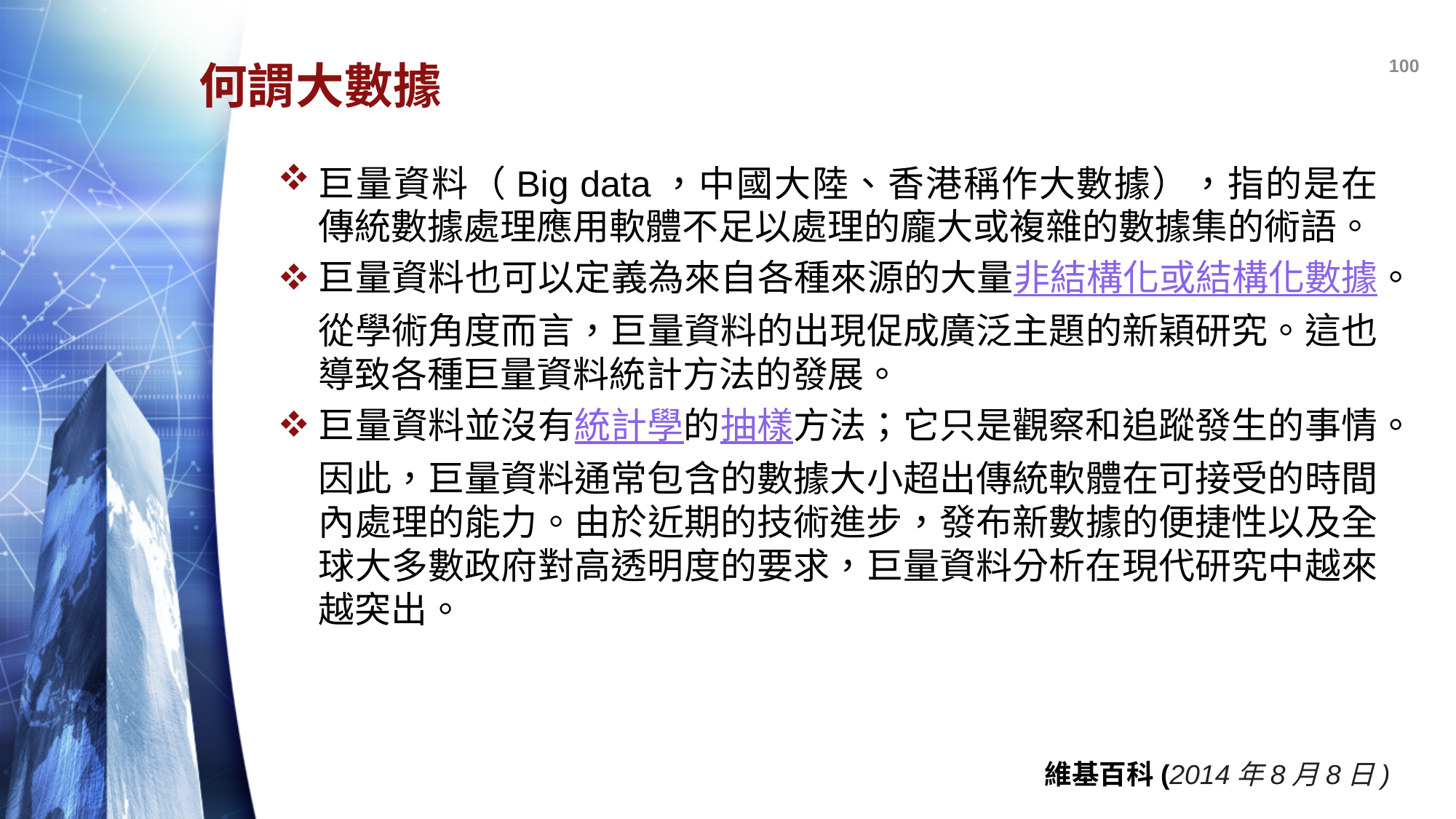

100
# 何謂大數據
巨量資料（Big data，中國大陸、香港稱作大數據），指的是在傳統數據處理應用軟體不足以處理的龐大或複雜的數據集的術語。
巨量資料也可以定義為來自各種來源的大量非結構化或結構化數據。從學術角度而言，巨量資料的出現促成廣泛主題的新穎研究。這也導致各種巨量資料統計方法的發展。
巨量資料並沒有統計學的抽樣方法；它只是觀察和追蹤發生的事情。因此，巨量資料通常包含的數據大小超出傳統軟體在可接受的時間內處理的能力。由於近期的技術進步，發布新數據的便捷性以及全球大多數政府對高透明度的要求，巨量資料分析在現代研究中越來越突出。
維基百科(2014年8月8日)